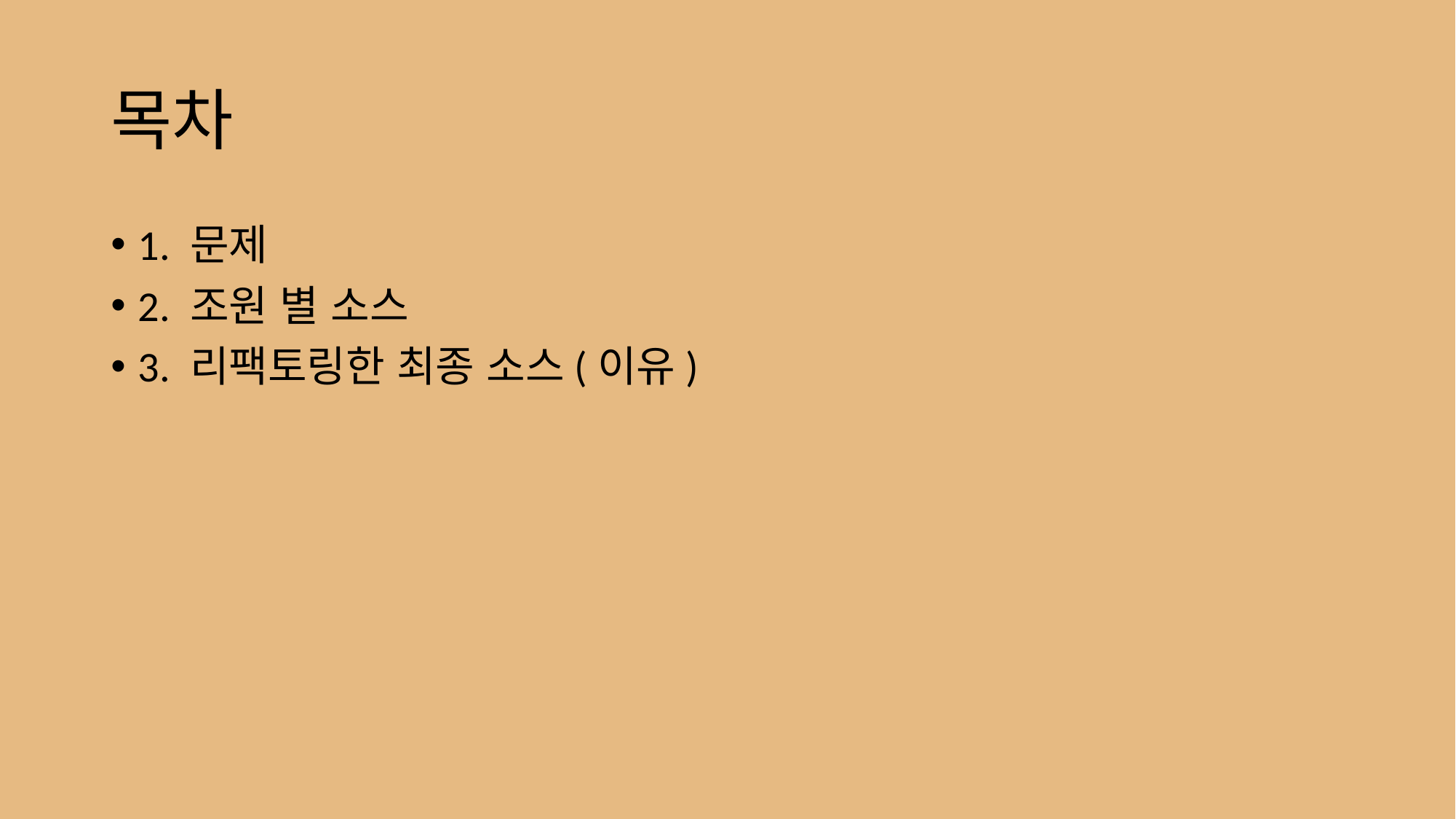

# 목차
1. 문제
2. 조원 별 소스
3. 리팩토링한 최종 소스(이유)